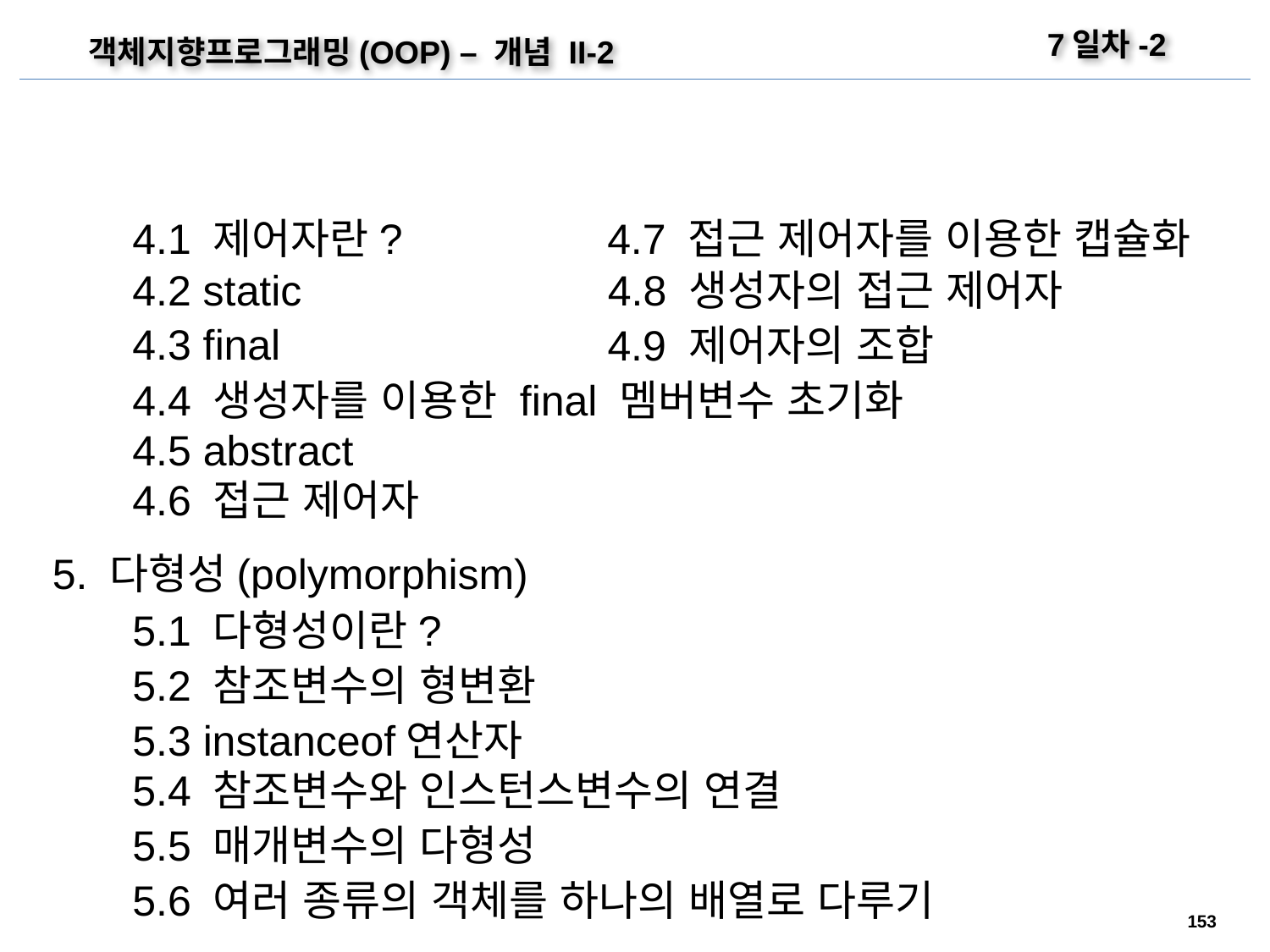

7일차-2
객체지향프로그래밍(OOP) – 개념 II-2
4.1 제어자란?
4.7 접근 제어자를 이용한 캡슐화
4.2 static
4.8 생성자의 접근 제어자
4.3 final
4.9 제어자의 조합
4.4 생성자를 이용한 final 멤버변수 초기화
4.5 abstract
4.6 접근 제어자
5. 다형성(polymorphism)
5.1 다형성이란?
5.2 참조변수의 형변환
5.3 instanceof연산자
5.4 참조변수와 인스턴스변수의 연결
5.5 매개변수의 다형성
5.6 여러 종류의 객체를 하나의 배열로 다루기